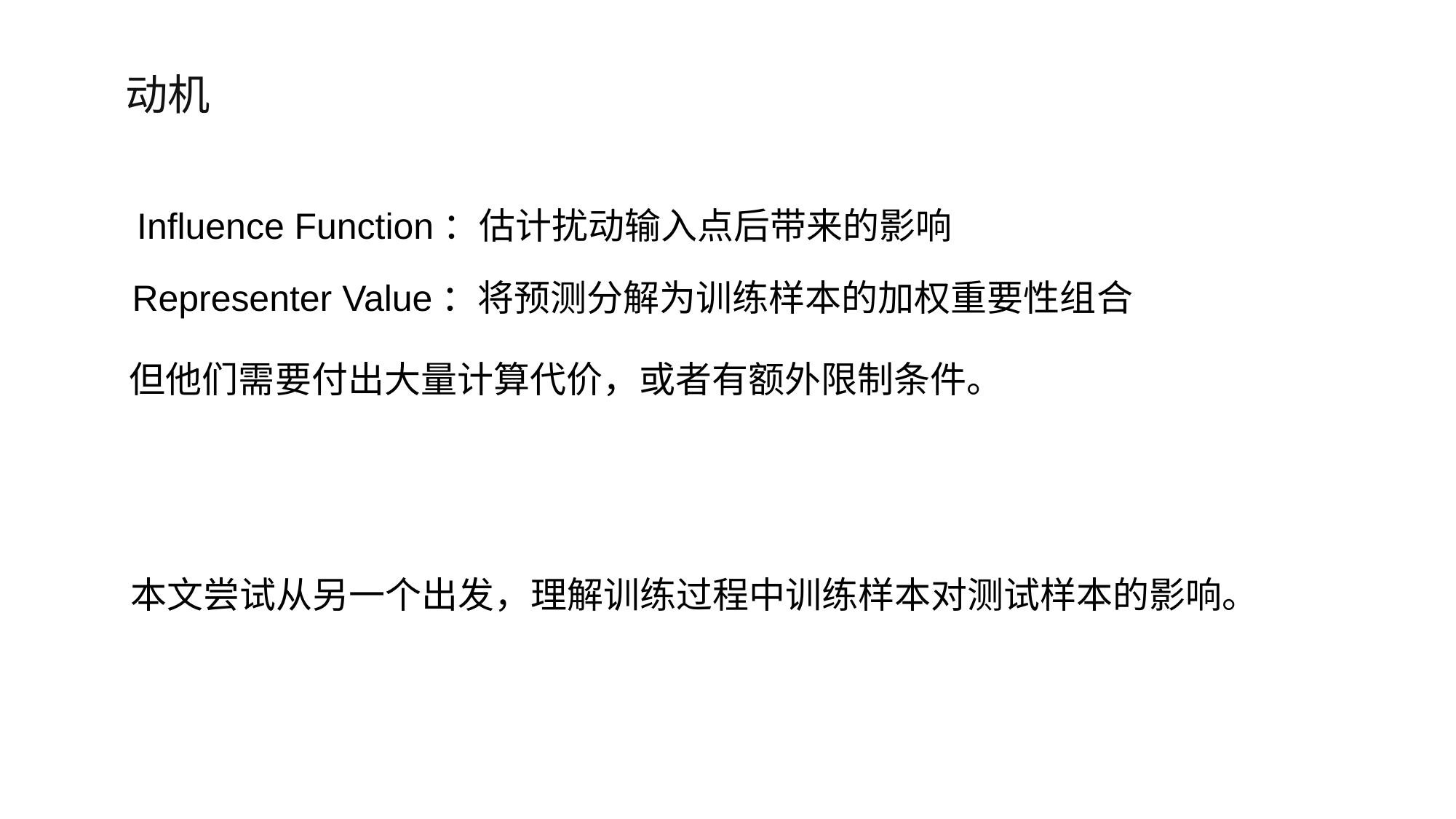

动机
Influence Function：估计扰动输入点后带来的影响
Representer Value：将预测分解为训练样本的加权重要性组合
但他们需要付出大量计算代价，或者有额外限制条件。
本文尝试从另一个出发，理解训练过程中训练样本对测试样本的影响。